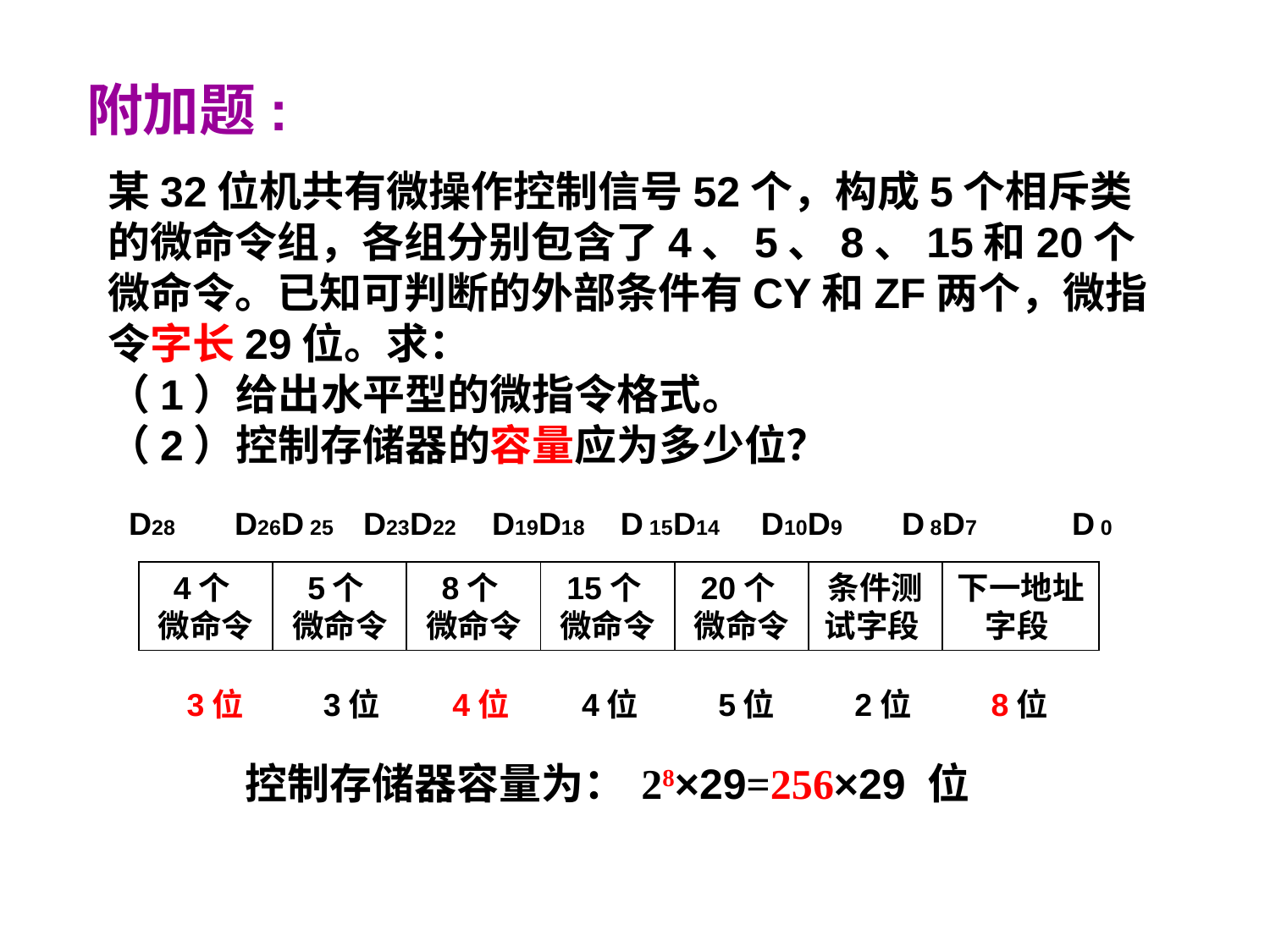

附加题:
某32位机共有微操作控制信号52个，构成5个相斥类的微命令组，各组分别包含了4、5、8、15和20个微命令。已知可判断的外部条件有CY和ZF两个，微指令字长29位。求：
（1）给出水平型的微指令格式。
（2）控制存储器的容量应为多少位？
D28          D26D 25     D23D22      D19D18      D 15D14       D10D9          D 8D7                D 0
4个
微命令
5个
微命令
8个
微命令
15个
微命令
20个
微命令
条件测试字段
下一地址字段
    3位          3位         4位         4位          5位          2位          8位
控制存储器容量为： 28×29=256×29 位